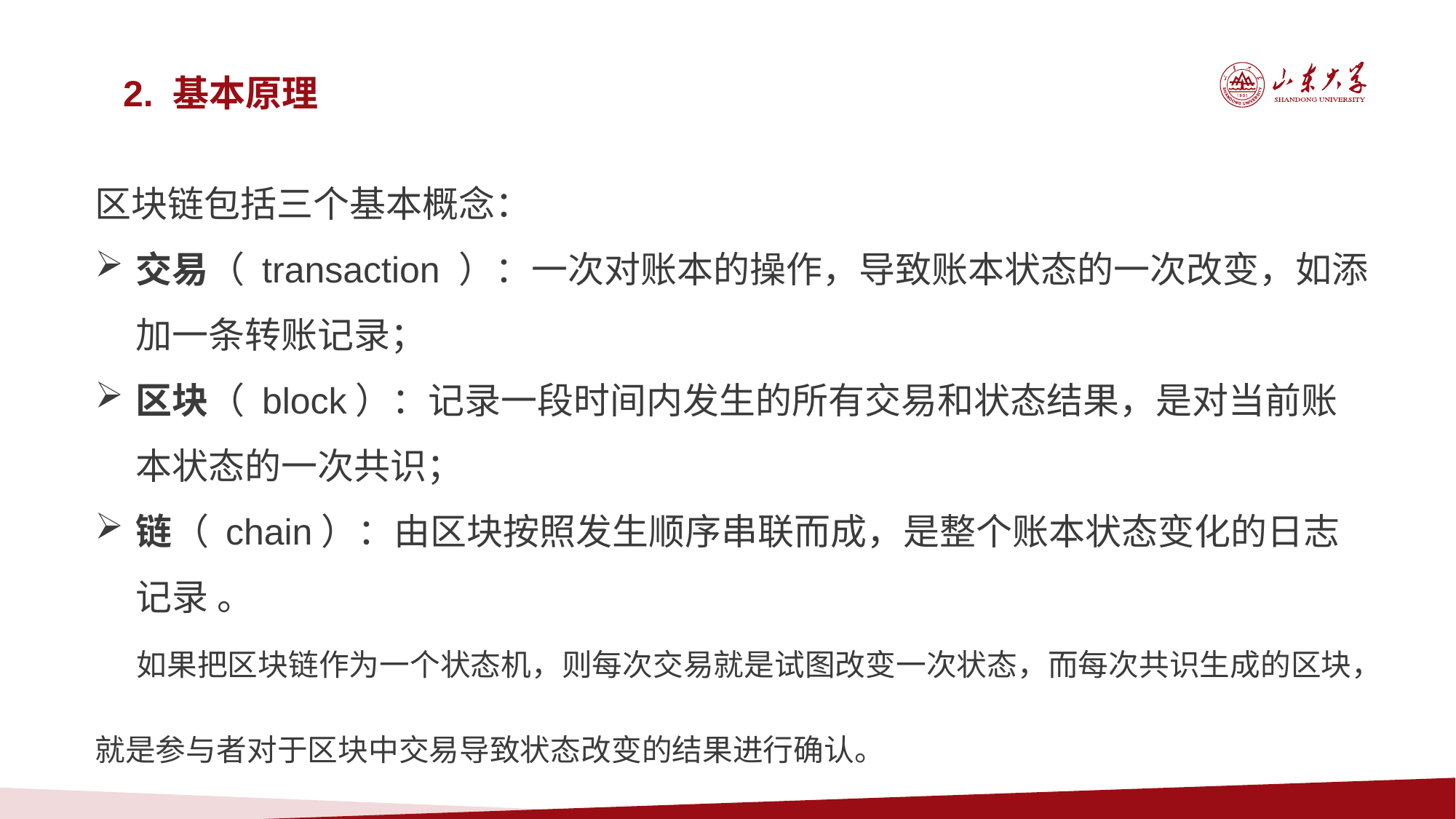

2. 基本原理
区块链包括三个基本概念：
交易（ transaction ）：一次对账本的操作，导致账本状态的一次改变，如添加一条转账记录；
区块（ block）：记录一段时间内发生的所有交易和状态结果，是对当前账本状态的一次共识；
链（ chain）：由区块按照发生顺序串联而成，是整个账本状态变化的日志记录 。
    如果把区块链作为一个状态机，则每次交易就是试图改变一次状态，而每次共识生成的区块，就是参与者对于区块中交易导致状态改变的结果进行确认。